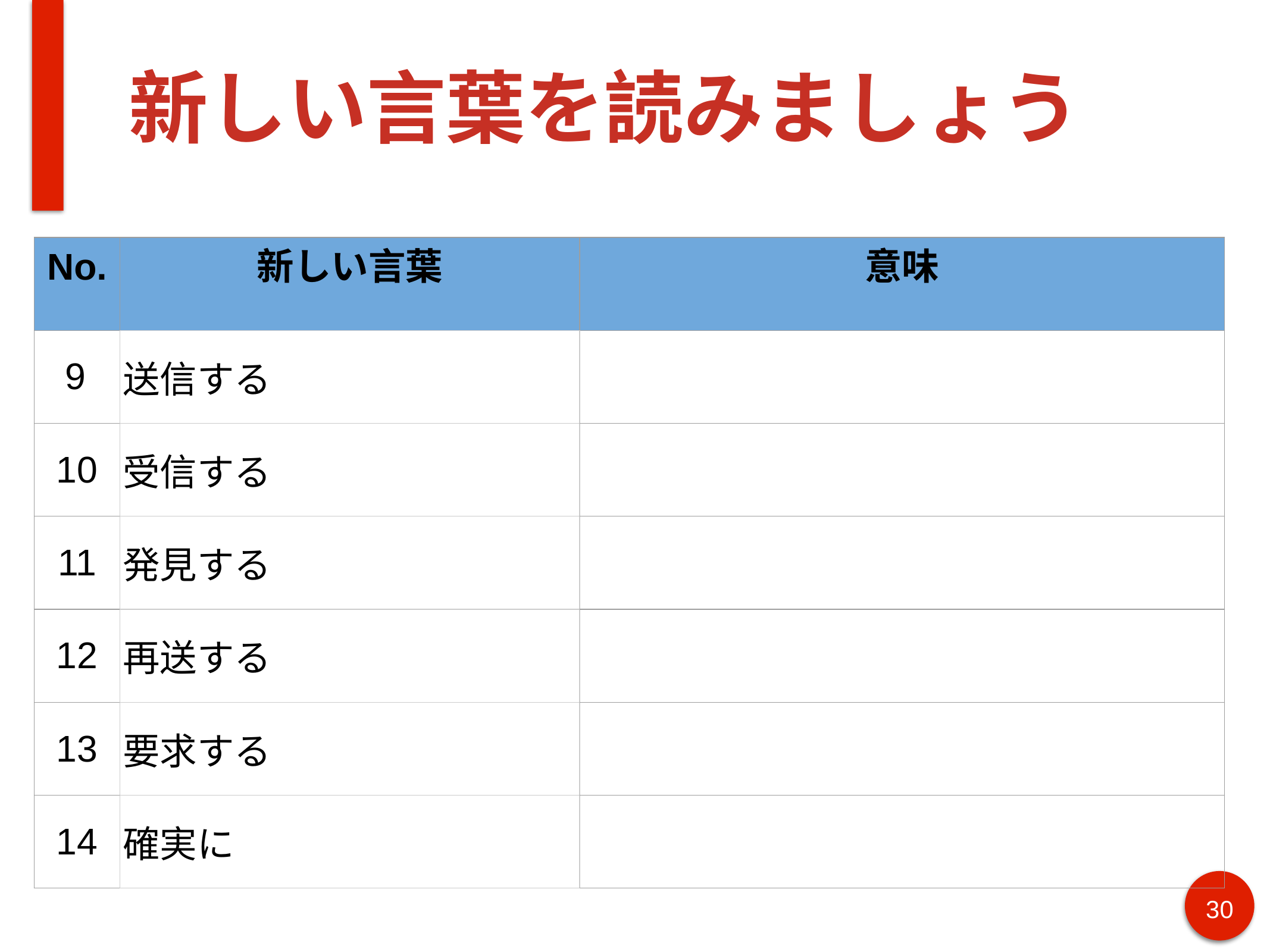

# 新しい言葉を読みましょう
| No. | 新しい言葉 | 意味 |
| --- | --- | --- |
| 9 | 送信する |  |
| 10 | 受信する |  |
| 11 | 発見する |  |
| 12 | 再送する |  |
| 13 | 要求する |  |
| 14 | 確実に |  |
30